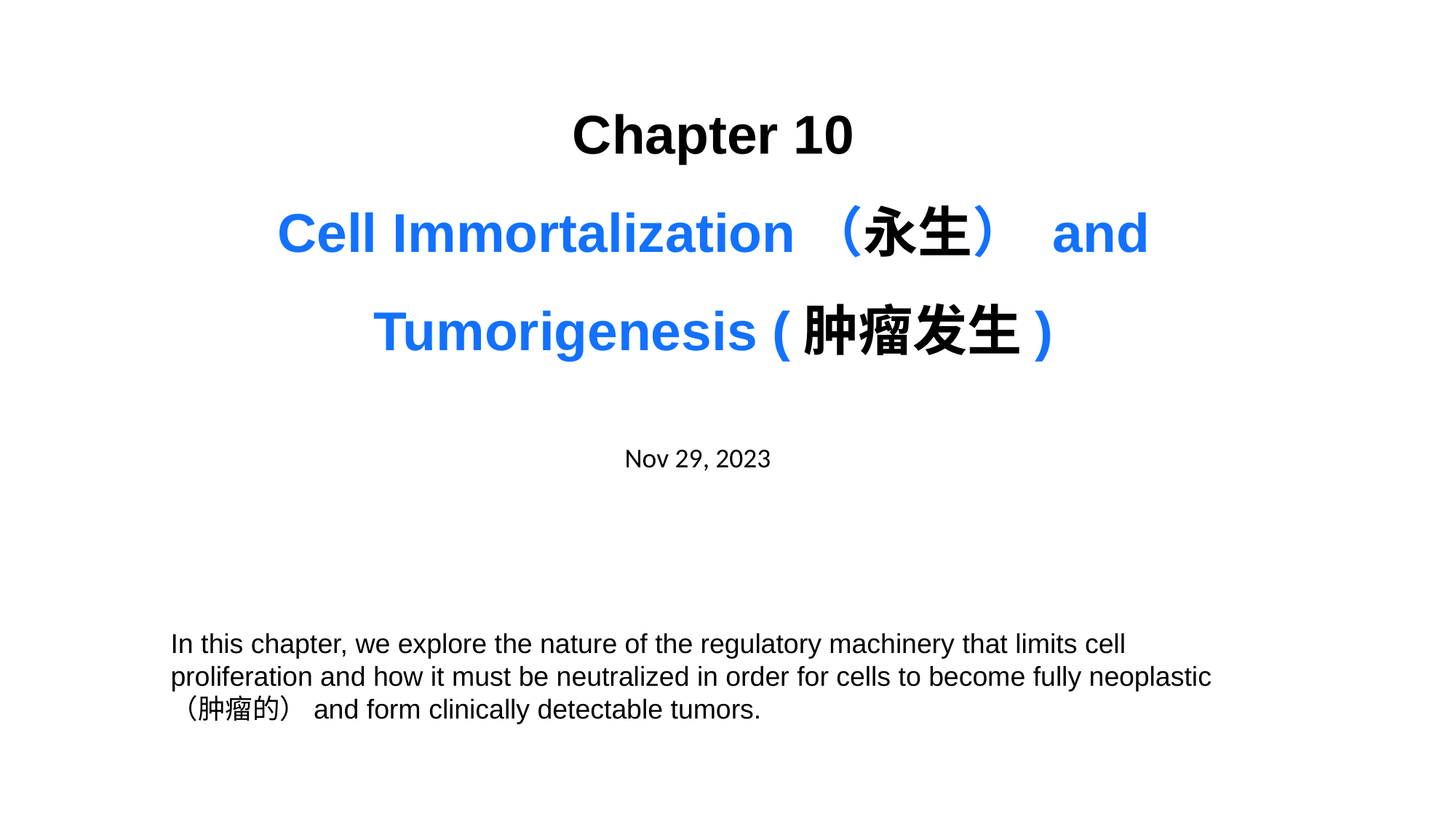

Chapter 10
Cell Immortalization（永生） and Tumorigenesis (肿瘤发生)
Nov 29, 2023
In this chapter, we explore the nature of the regulatory machinery that limits cell proliferation and how it must be neutralized in order for cells to become fully neoplastic（肿瘤的）and form clinically detectable tumors.